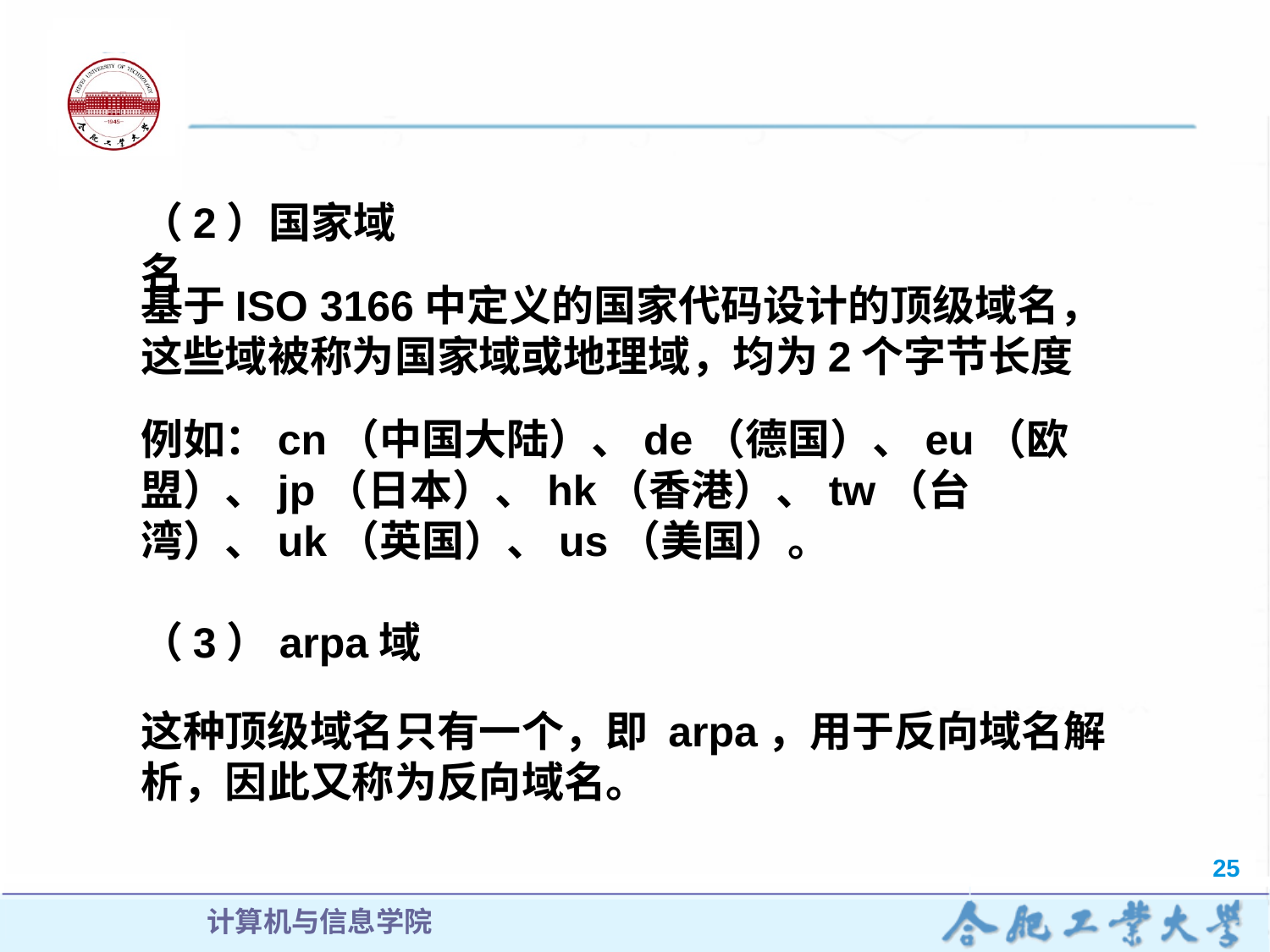

（2）国家域名
基于ISO 3166中定义的国家代码设计的顶级域名，这些域被称为国家域或地理域，均为2个字节长度
例如：cn（中国大陆）、de（德国）、eu（欧盟）、jp（日本）、hk（香港）、tw（台湾）、uk（英国）、us（美国）。
（3）arpa域
这种顶级域名只有一个，即 arpa，用于反向域名解析，因此又称为反向域名。